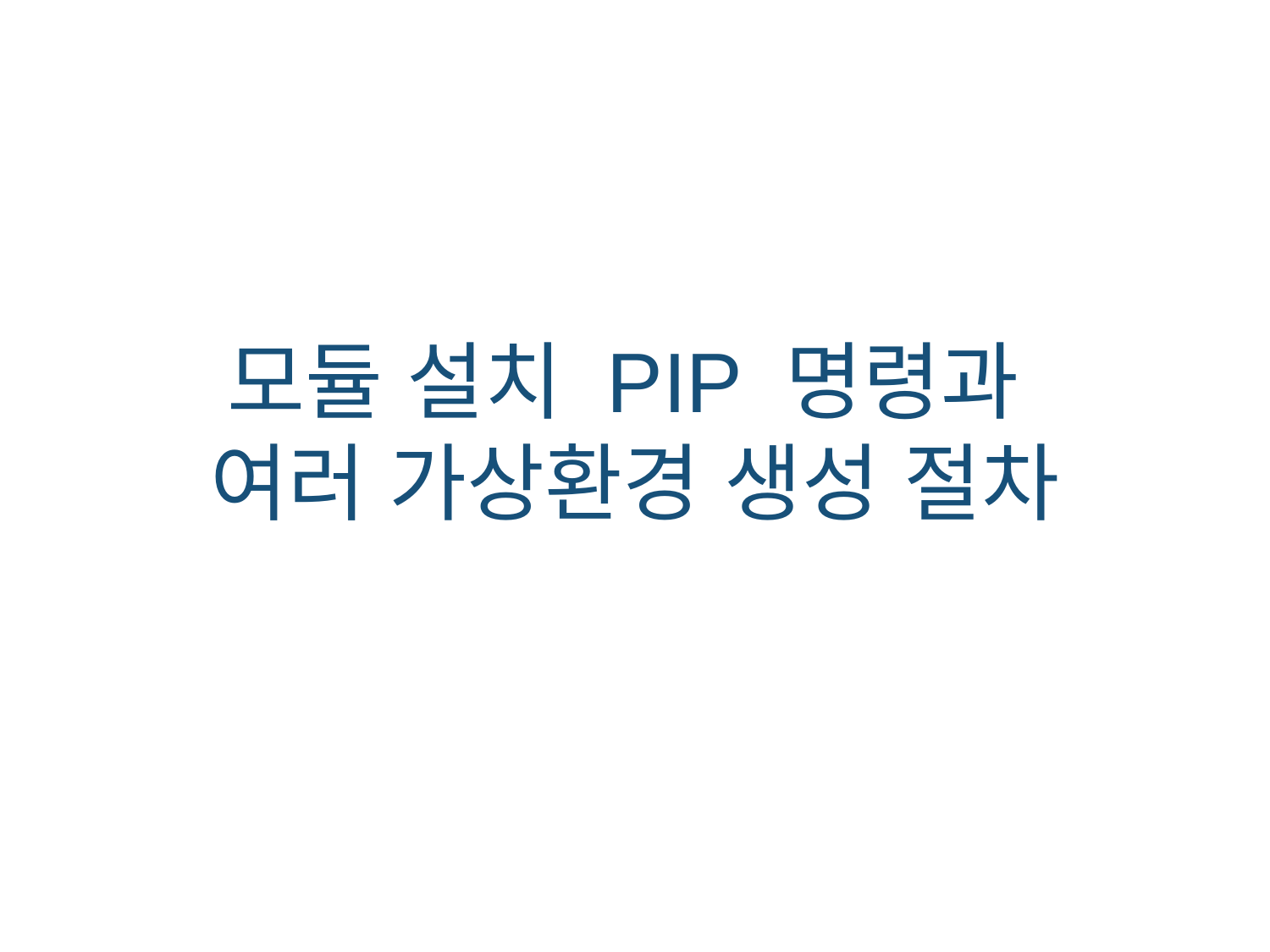

모듈 설치 PIP 명령과
여러 가상환경 생성 절차